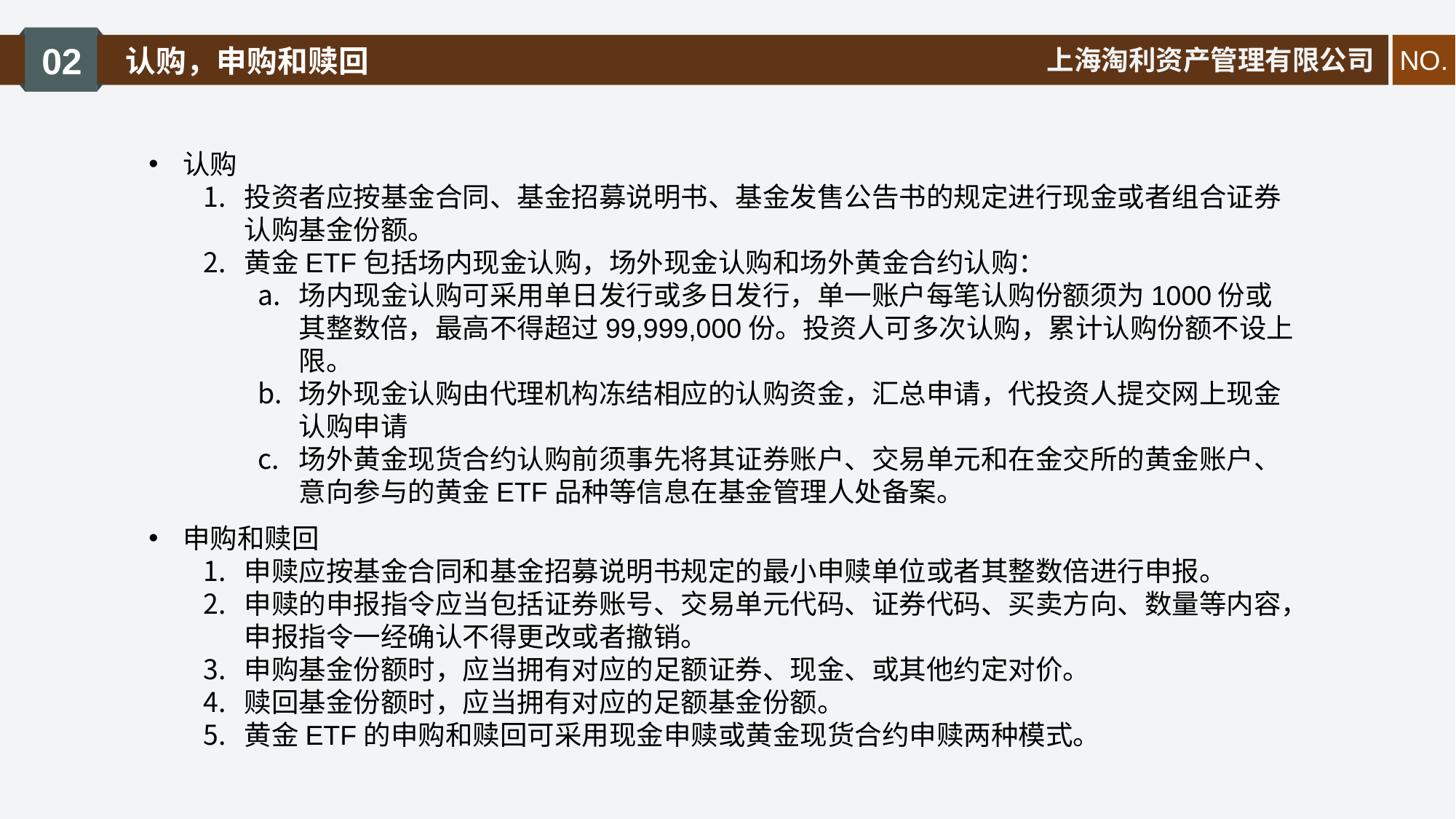

02
认购，申购和赎回
上海淘利资产管理有限公司
NO.
认购
投资者应按基金合同、基金招募说明书、基金发售公告书的规定进行现金或者组合证券认购基金份额。
黄金ETF包括场内现金认购，场外现金认购和场外黄金合约认购：
场内现金认购可采用单日发行或多日发行，单一账户每笔认购份额须为1000份或其整数倍，最高不得超过99,999,000份。投资人可多次认购，累计认购份额不设上限。
场外现金认购由代理机构冻结相应的认购资金，汇总申请，代投资人提交网上现金认购申请
场外黄金现货合约认购前须事先将其证券账户、交易单元和在金交所的黄金账户、意向参与的黄金ETF品种等信息在基金管理人处备案。
申购和赎回
申赎应按基金合同和基金招募说明书规定的最小申赎单位或者其整数倍进行申报。
申赎的申报指令应当包括证券账号、交易单元代码、证券代码、买卖方向、数量等内容，申报指令一经确认不得更改或者撤销。
申购基金份额时，应当拥有对应的足额证券、现金、或其他约定对价。
赎回基金份额时，应当拥有对应的足额基金份额。
黄金ETF的申购和赎回可采用现金申赎或黄金现货合约申赎两种模式。